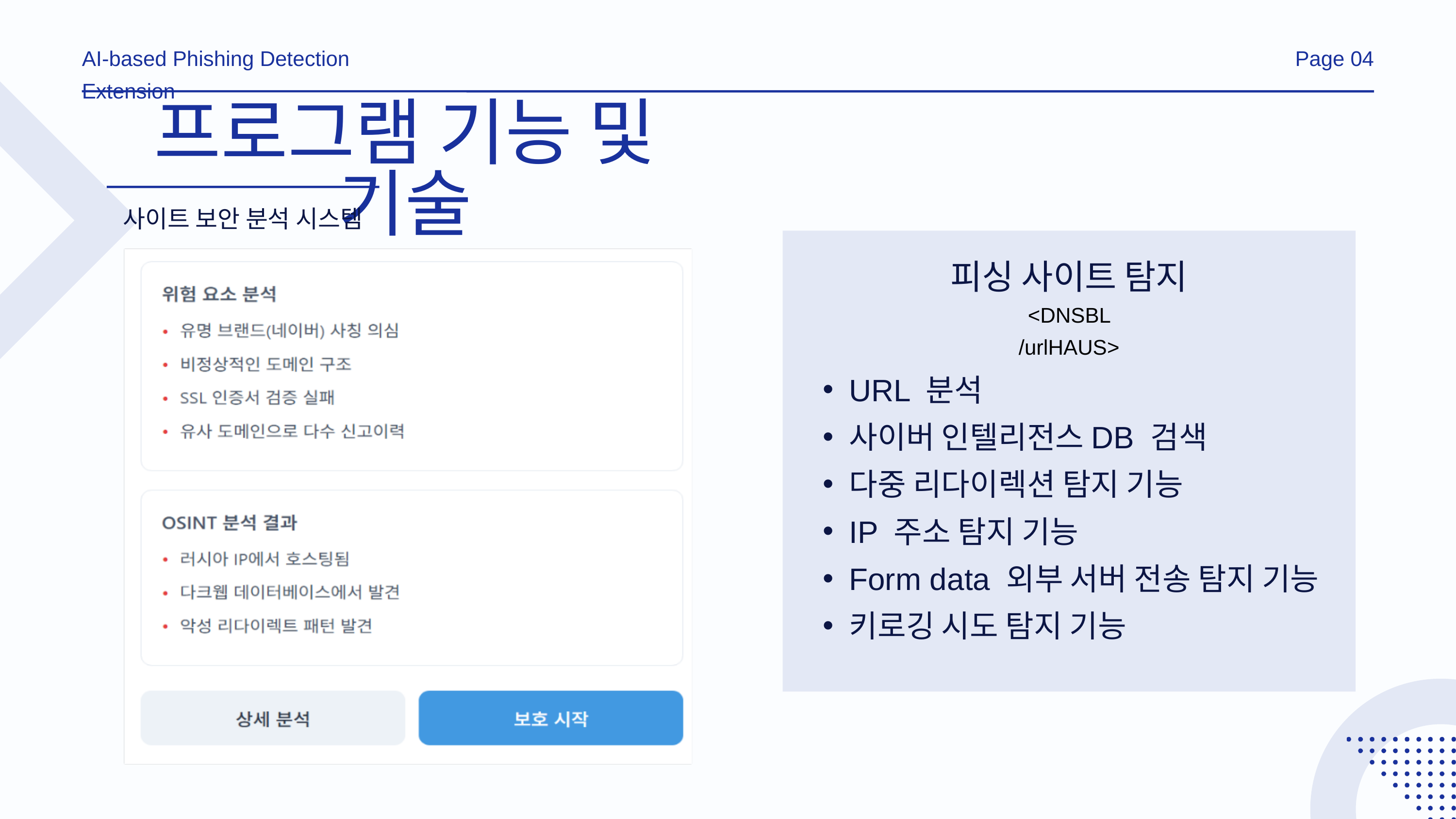

AI-based Phishing Detection Extension
Page 04

프로그램 기능 및 기술

사이트 보안 분석 시스템

피싱 사이트 탐지

<DNSBL /urlHAUS>
URL 분석
사이버 인텔리전스DB 검색
다중 리다이렉션 탐지 기능
IP 주소 탐지 기능
Form data 외부 서버 전송 탐지 기능
키로깅 시도 탐지 기능